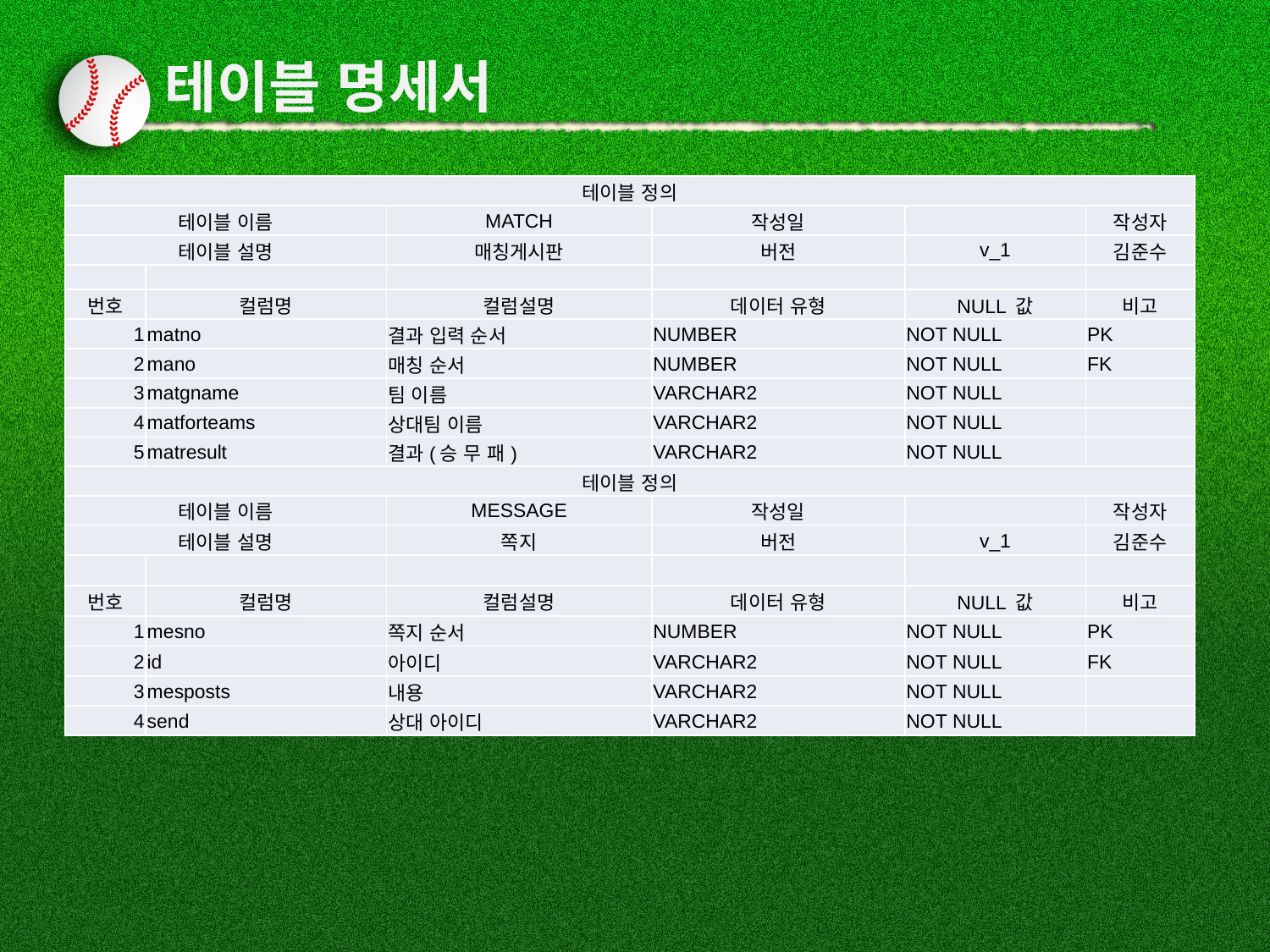

# 테이블 명세서
| 테이블 정의 |  |  |  |  |  |
| --- | --- | --- | --- | --- | --- |
| 테이블 이름 |  | MATCH | 작성일 |  | 작성자 |
| 테이블 설명 |  | 매칭게시판 | 버전 | v\_1 | 김준수 |
|  |  |  |  |  |  |
| 번호 | 컬럼명 | 컬럼설명 | 데이터 유형 | NULL 값 | 비고 |
| 1 | matno | 결과 입력 순서 | NUMBER | NOT NULL | PK |
| 2 | mano | 매칭 순서 | NUMBER | NOT NULL | FK |
| 3 | matgname | 팀 이름 | VARCHAR2 | NOT NULL |  |
| 4 | matforteams | 상대팀 이름 | VARCHAR2 | NOT NULL |  |
| 5 | matresult | 결과(승 무 패) | VARCHAR2 | NOT NULL |  |
| 테이블 정의 |  |  |  |  |  |
| --- | --- | --- | --- | --- | --- |
| 테이블 이름 |  | MESSAGE | 작성일 |  | 작성자 |
| 테이블 설명 |  | 쪽지 | 버전 | v\_1 | 김준수 |
|  |  |  |  |  |  |
| 번호 | 컬럼명 | 컬럼설명 | 데이터 유형 | NULL 값 | 비고 |
| 1 | mesno | 쪽지 순서 | NUMBER | NOT NULL | PK |
| 2 | id | 아이디 | VARCHAR2 | NOT NULL | FK |
| 3 | mesposts | 내용 | VARCHAR2 | NOT NULL |  |
| 4 | send | 상대 아이디 | VARCHAR2 | NOT NULL |  |